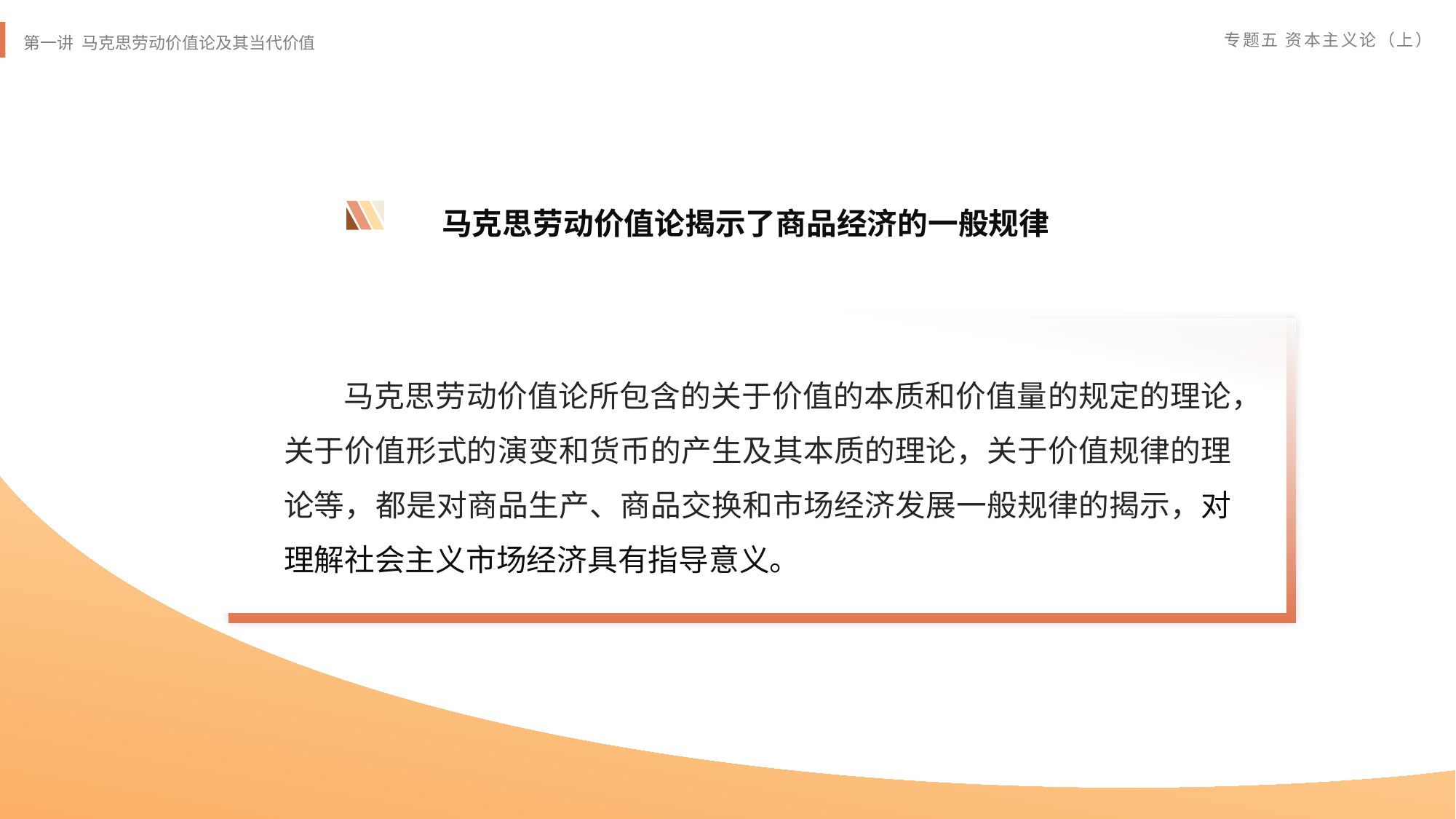

马克思劳动价值论揭示了商品经济的一般规律

古典
马克思劳动价值论所包含的关于价值的本质和价值量的规定的理论，关于价值形式的演变和货币的产生及其本质的理论，关于价值规律的理论等，都是对商品生产、商品交换和市场经济发展一般规律的揭示，对理解社会主义市场经济具有指导意义。